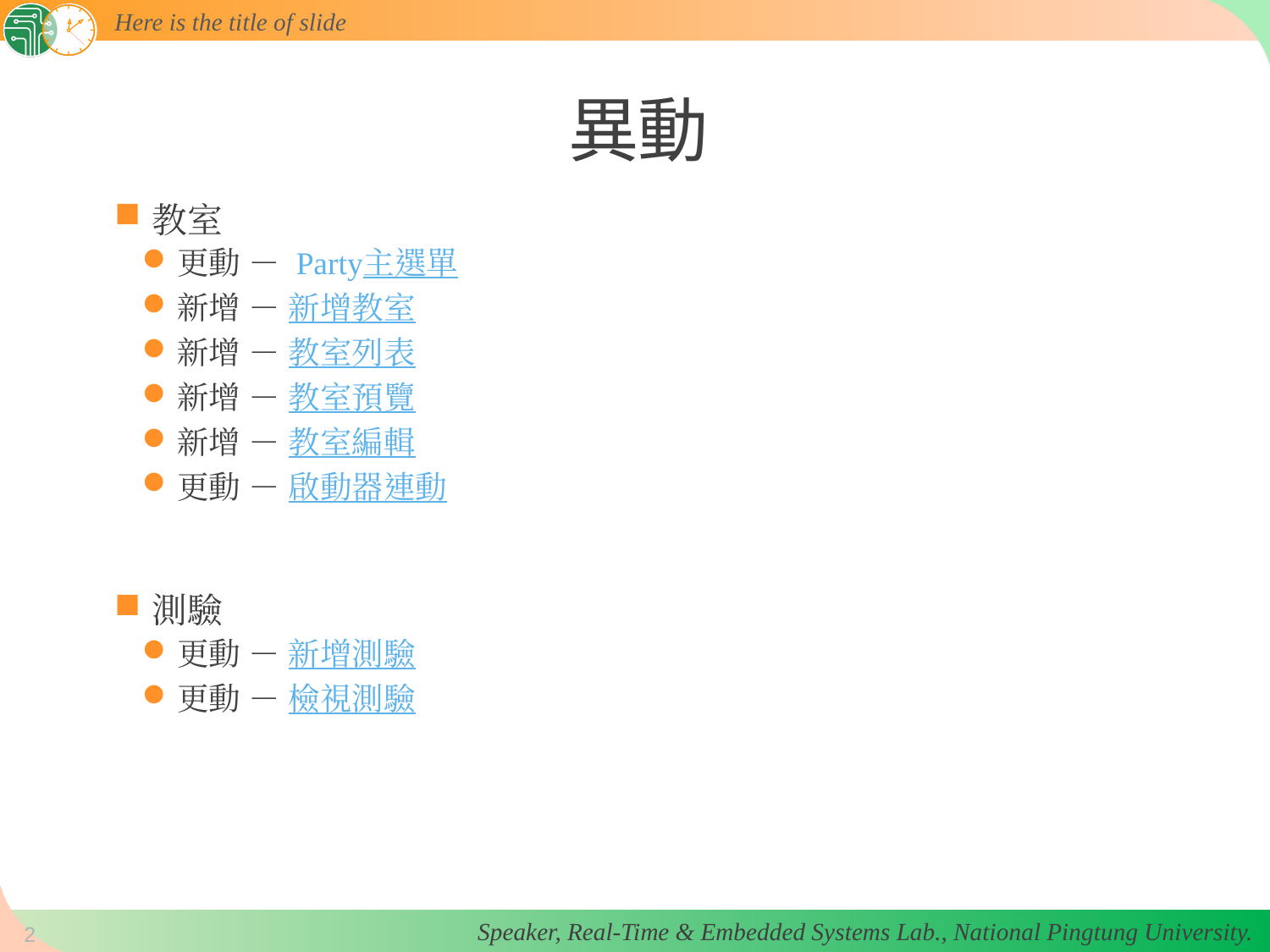

# 異動
教室
更動 － Party主選單
新增 － 新增教室
新增 － 教室列表
新增 － 教室預覽
新增 － 教室編輯
更動 － 啟動器連動

測驗
更動 － 新增測驗
更動 － 檢視測驗

2